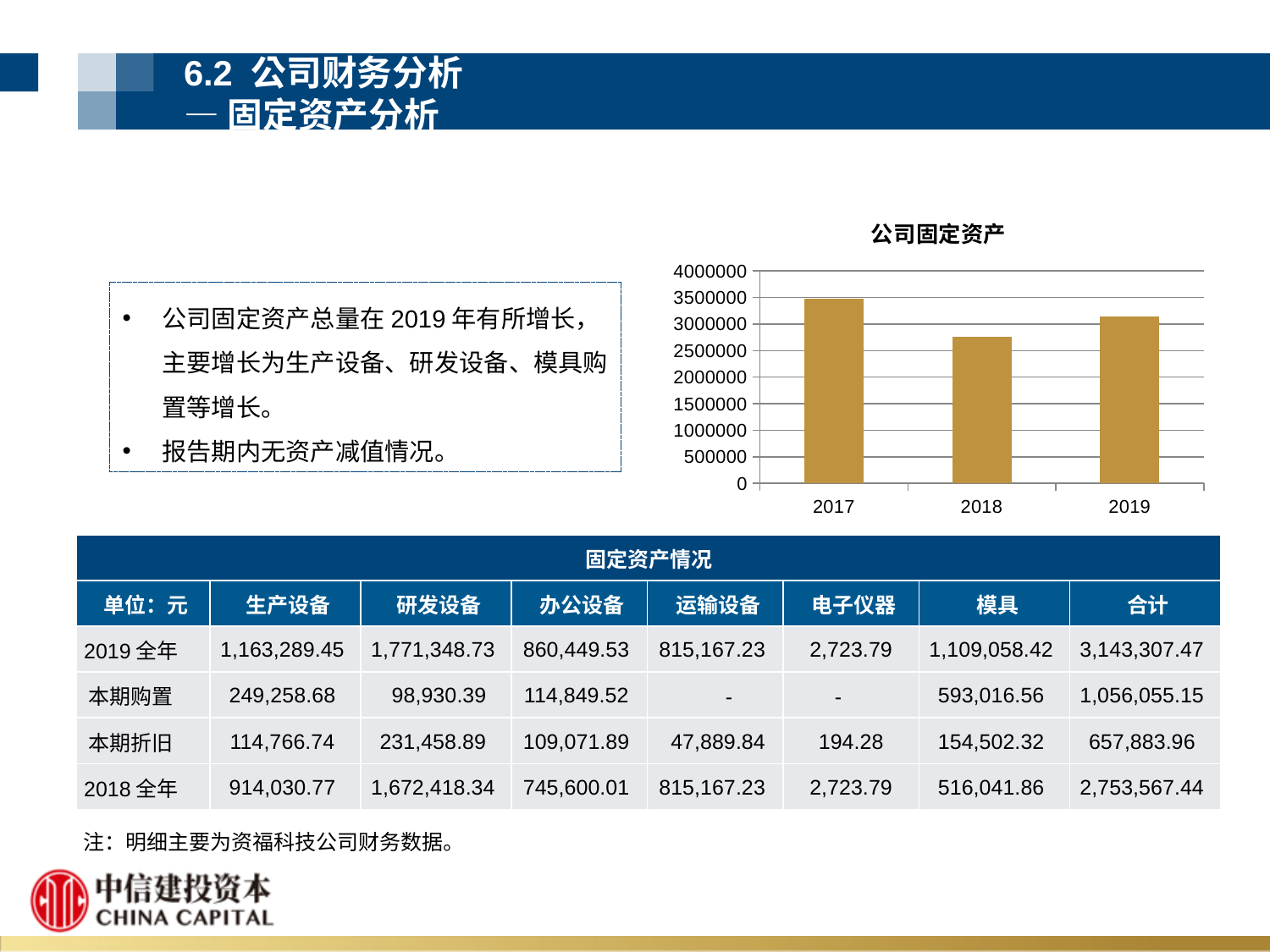

6.2 公司财务分析
—固定资产分析

### Chart:

| Category | 公司固定资产 |
|---|---|
| 2017 | 3481024.27 |
| 2018 | 2753567.44 |
| 2019 | 3143307.47 |
公司固定资产总量在2019年有所增长，主要增长为生产设备、研发设备、模具购置等增长。
报告期内无资产减值情况。
| 固定资产情况 |  |  |  |  |  |  |  |
| --- | --- | --- | --- | --- | --- | --- | --- |
| 单位：元 | 生产设备 | 研发设备 | 办公设备 | 运输设备 | 电子仪器 | 模具 | 合计 |
| 2019全年 | 1,163,289.45 | 1,771,348.73 | 860,449.53 | 815,167.23 | 2,723.79 | 1,109,058.42 | 3,143,307.47 |
| 本期购置 | 249,258.68 | 98,930.39 | 114,849.52 | - | - | 593,016.56 | 1,056,055.15 |
| 本期折旧 | 114,766.74 | 231,458.89 | 109,071.89 | 47,889.84 | 194.28 | 154,502.32 | 657,883.96 |
| 2018全年 | 914,030.77 | 1,672,418.34 | 745,600.01 | 815,167.23 | 2,723.79 | 516,041.86 | 2,753,567.44 |
注：明细主要为资福科技公司财务数据。